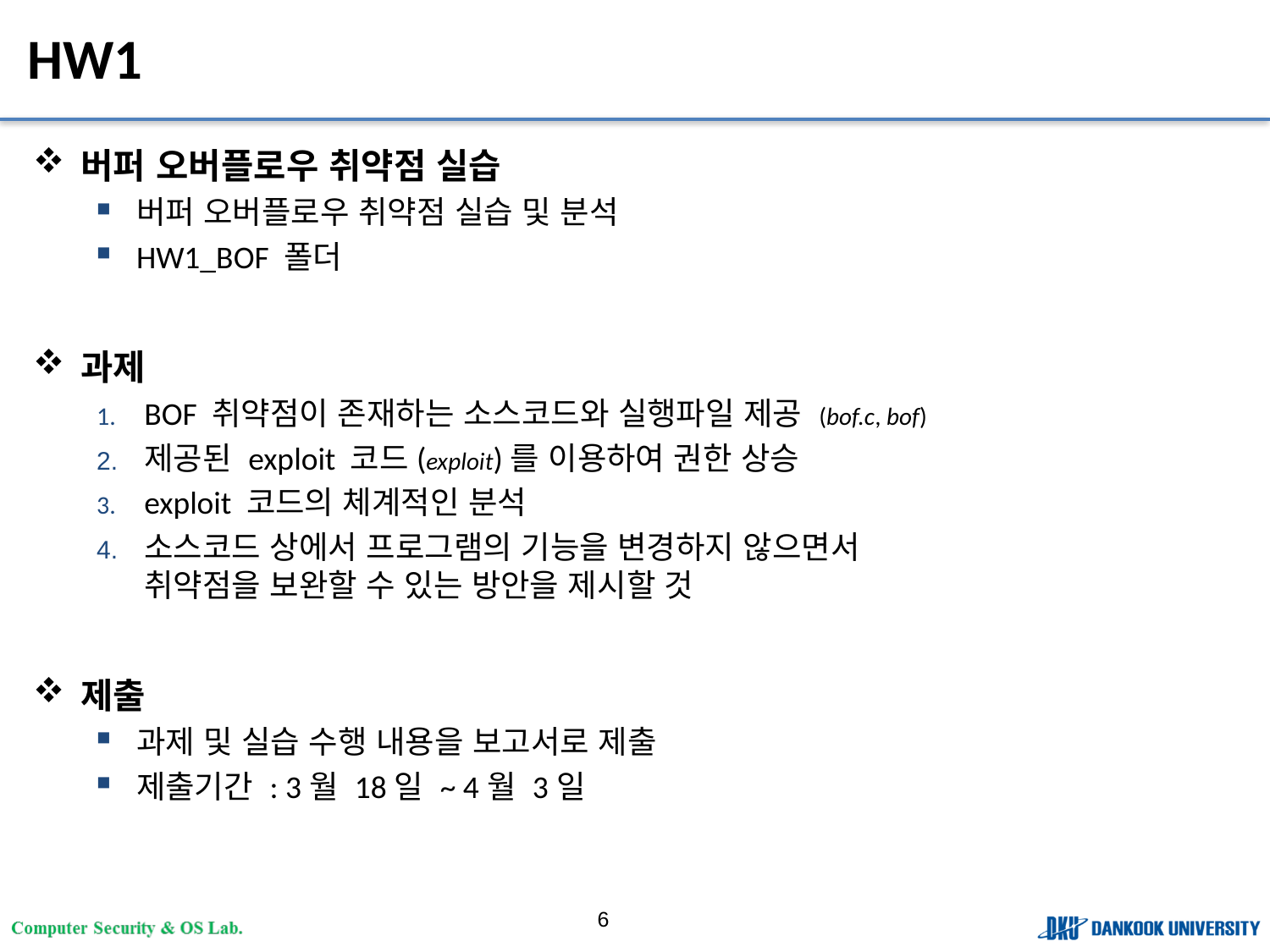

# HW1
버퍼 오버플로우 취약점 실습
버퍼 오버플로우 취약점 실습 및 분석
HW1_BOF 폴더

과제
BOF 취약점이 존재하는 소스코드와 실행파일 제공 (bof.c, bof)
제공된 exploit 코드(exploit)를 이용하여 권한 상승
exploit 코드의 체계적인 분석
소스코드 상에서 프로그램의 기능을 변경하지 않으면서
취약점을 보완할 수 있는 방안을 제시할 것

제출
과제 및 실습 수행 내용을 보고서로 제출
제출기간 : 3월 18일 ~ 4월 3일

6